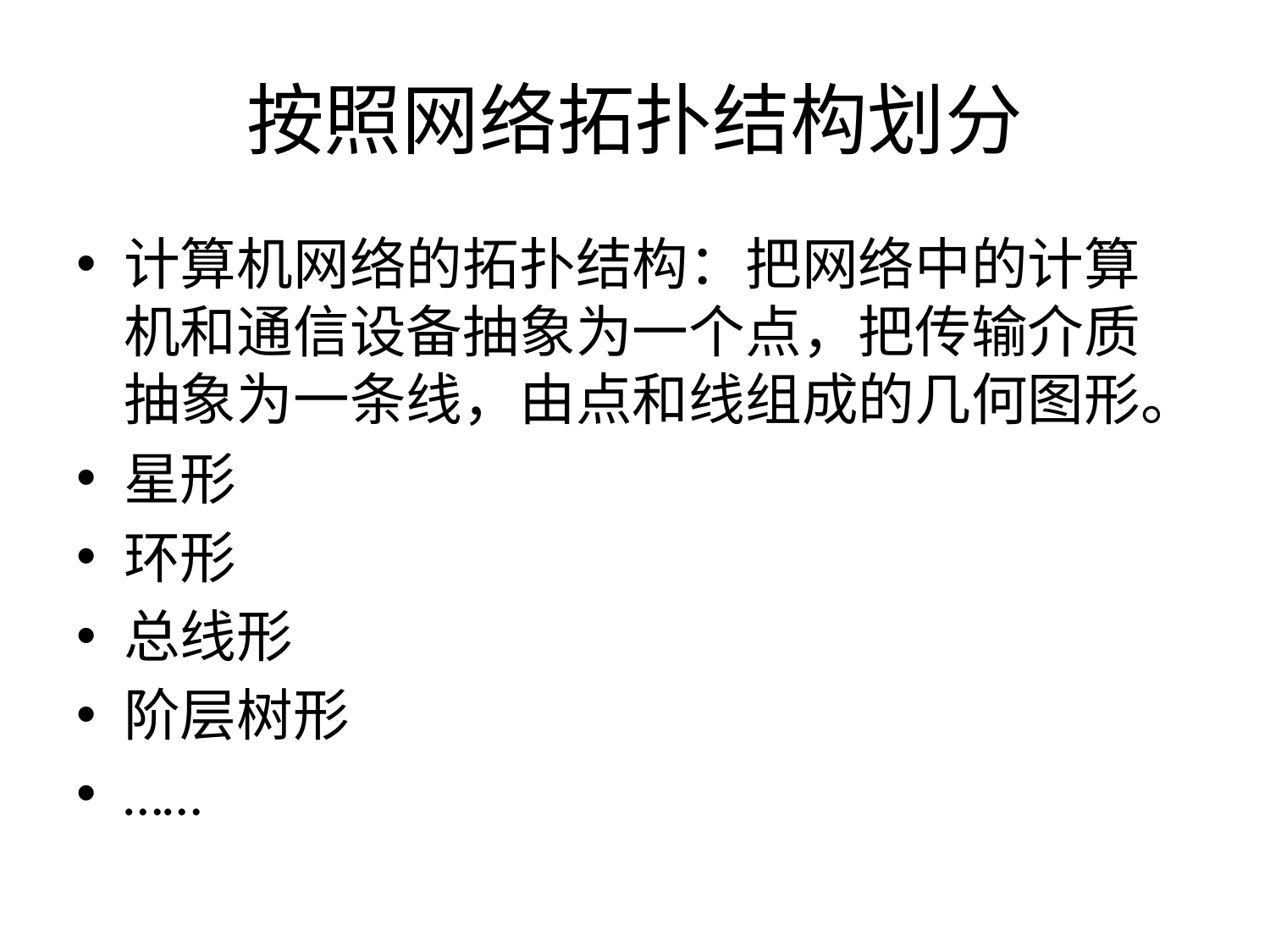

# 按照网络拓扑结构划分
计算机网络的拓扑结构：把网络中的计算机和通信设备抽象为一个点，把传输介质抽象为一条线，由点和线组成的几何图形。
星形
环形
总线形
阶层树形
……